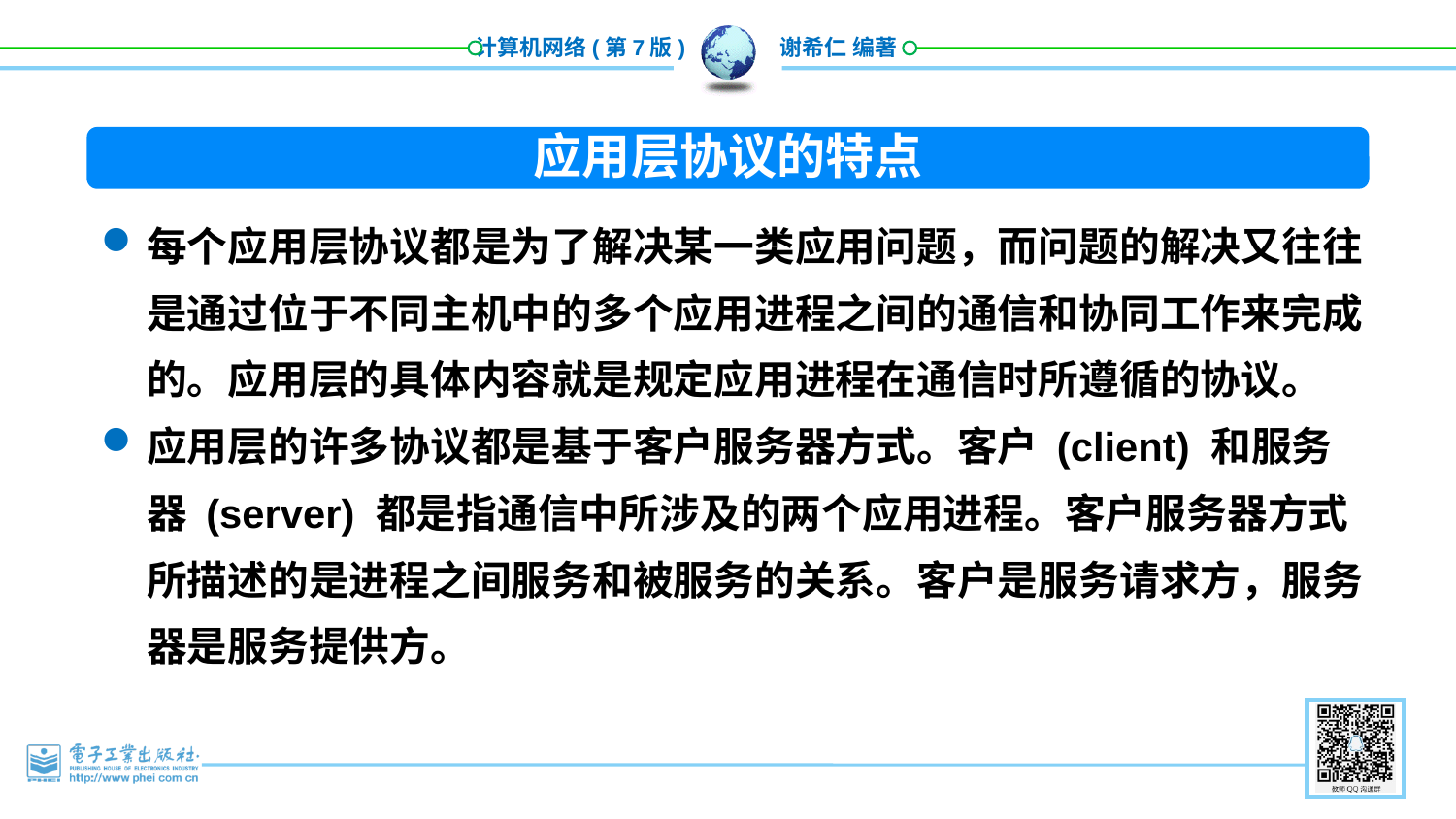

应用层协议的特点

每个应用层协议都是为了解决某一类应用问题，而问题的解决又往往是通过位于不同主机中的多个应用进程之间的通信和协同工作来完成的。应用层的具体内容就是规定应用进程在通信时所遵循的协议。
应用层的许多协议都是基于客户服务器方式。客户 (client) 和服务器 (server) 都是指通信中所涉及的两个应用进程。客户服务器方式所描述的是进程之间服务和被服务的关系。客户是服务请求方，服务器是服务提供方。